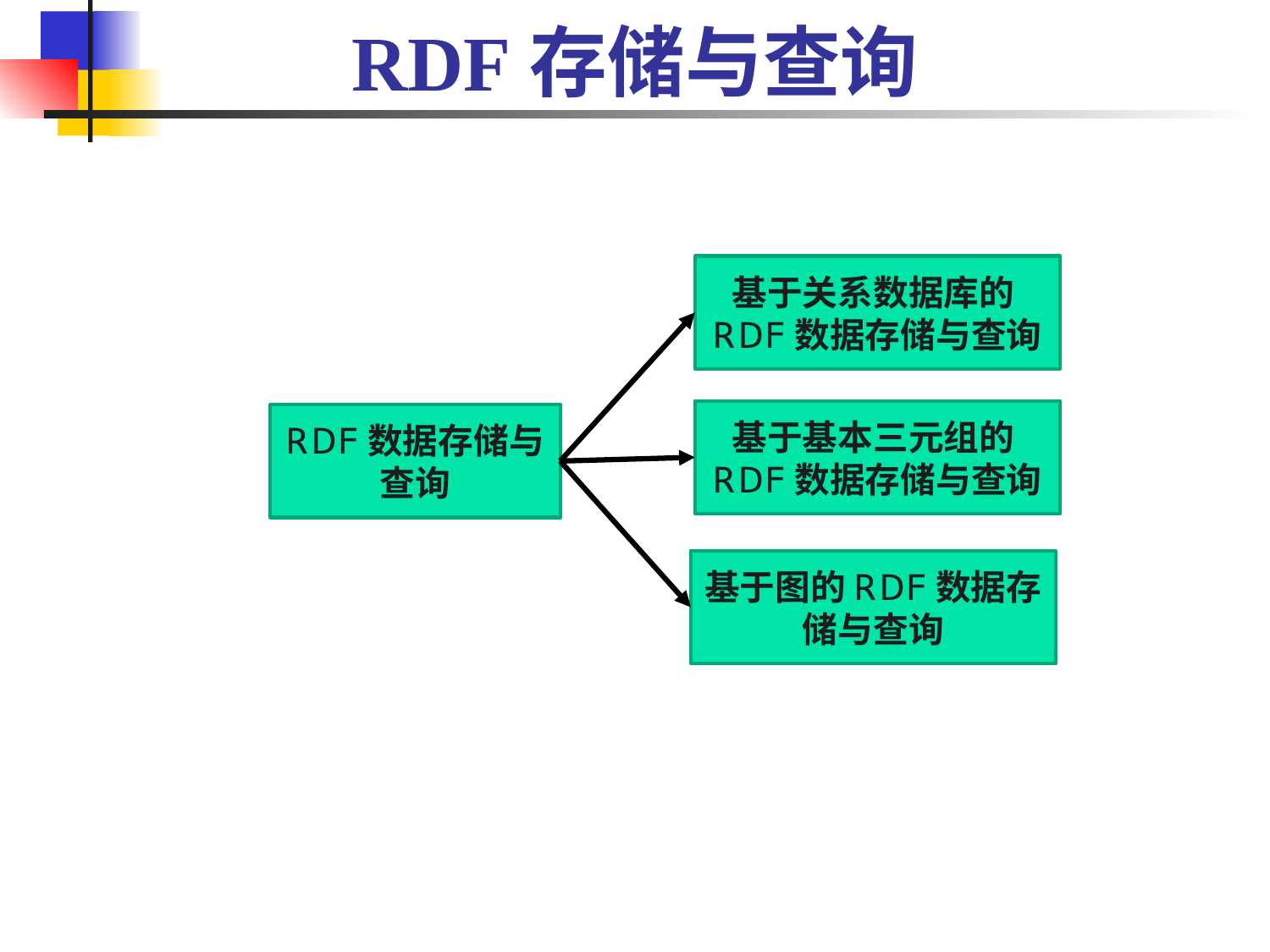

# RDF存储与查询
基于关系数据库的RDF数据存储与查询
基于基本三元组的RDF数据存储与查询
RDF数据存储与查询

基于图的RDF数据存储与查询